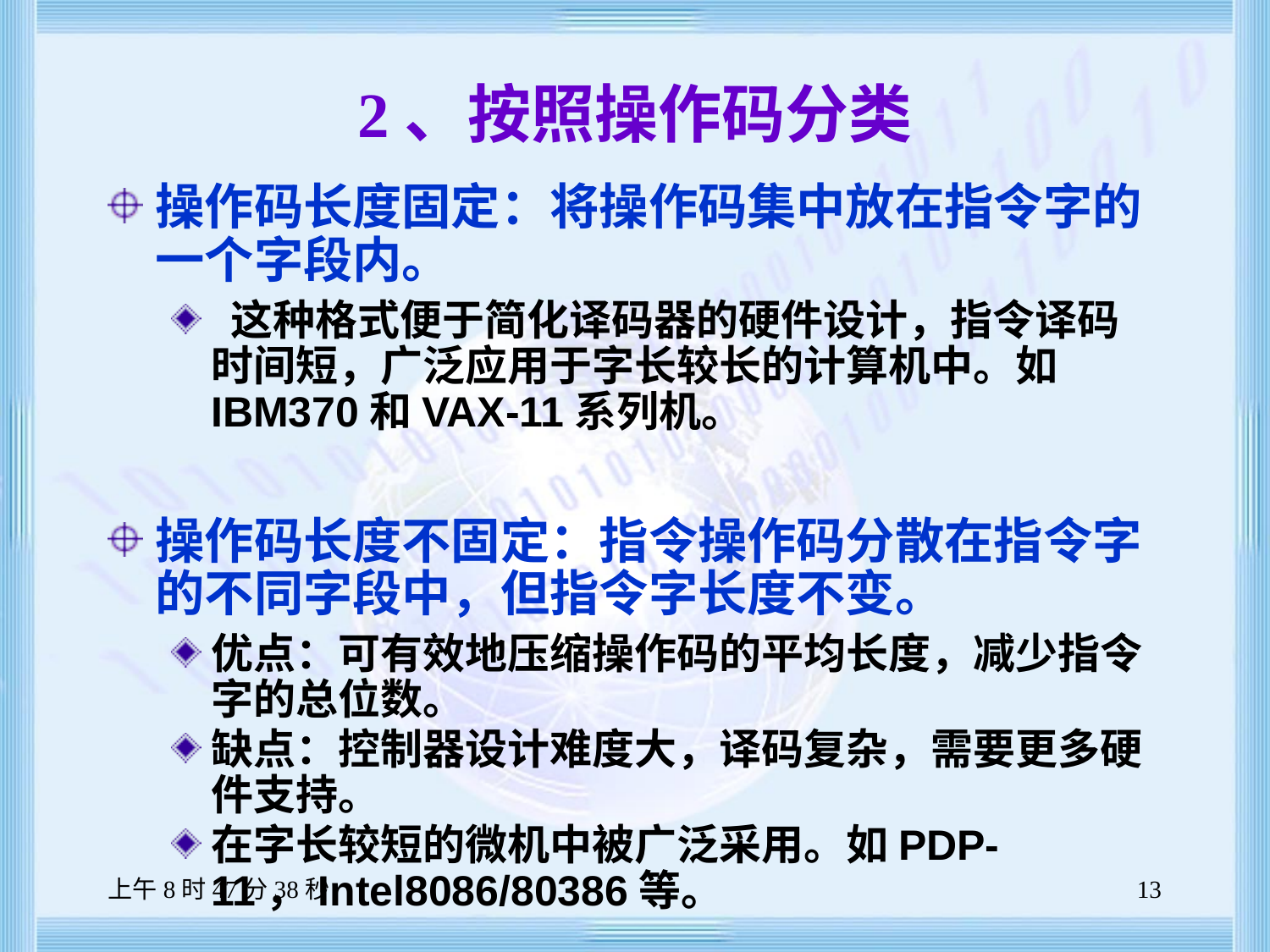

# 2、按照操作码分类
操作码长度固定：将操作码集中放在指令字的一个字段内。
 这种格式便于简化译码器的硬件设计，指令译码时间短，广泛应用于字长较长的计算机中。如IBM370和VAX-11系列机。

操作码长度不固定：指令操作码分散在指令字的不同字段中，但指令字长度不变。
优点：可有效地压缩操作码的平均长度，减少指令字的总位数。
缺点：控制器设计难度大，译码复杂，需要更多硬件支持。
在字长较短的微机中被广泛采用。如PDP-11，Intel8086/80386等。
上午8时47分38秒
13